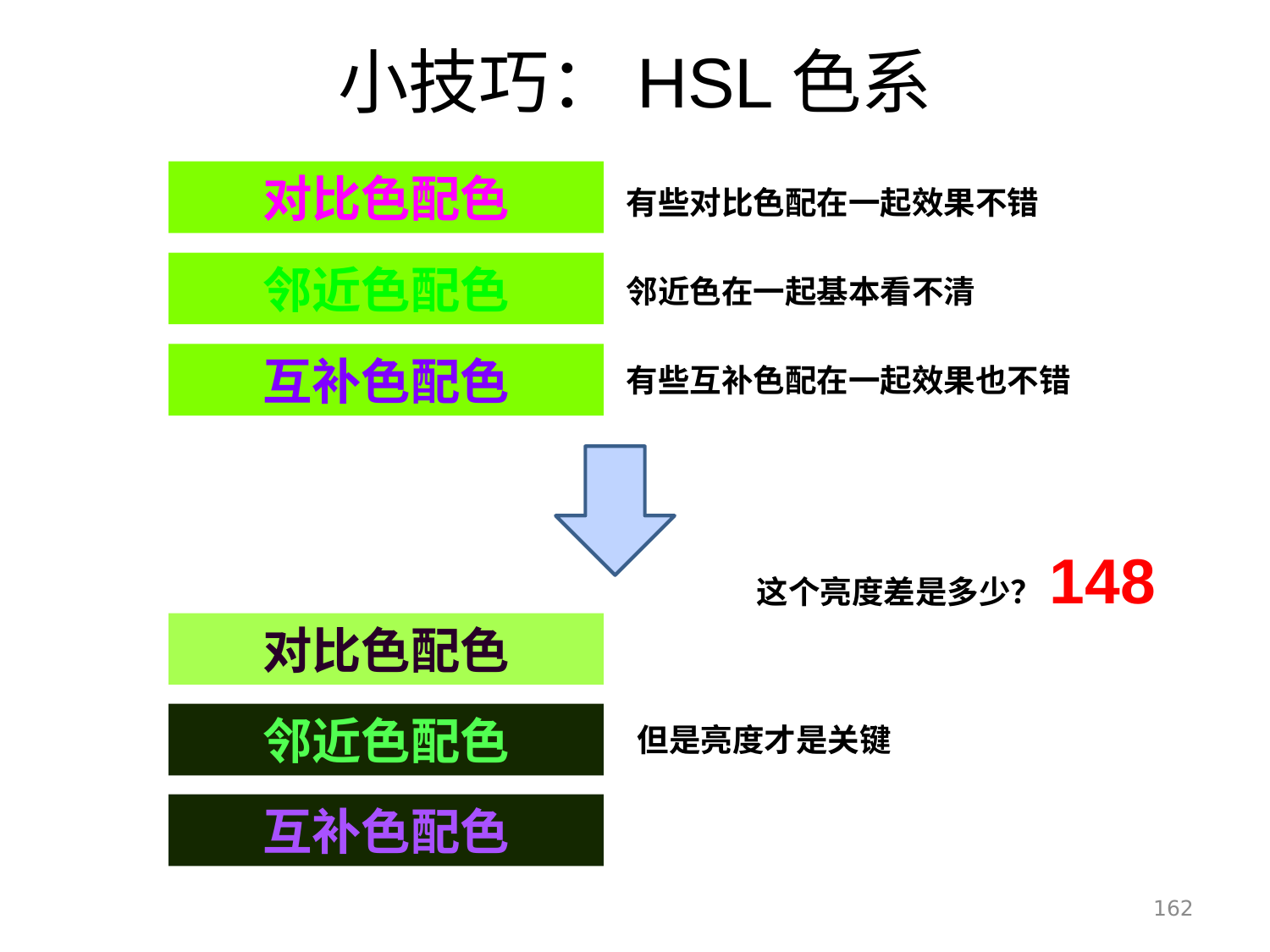

小技巧：HSL色系
对比色配色
有些对比色配在一起效果不错
邻近色配色
邻近色在一起基本看不清
互补色配色
有些互补色配在一起效果也不错

这个亮度差是多少？148
对比色配色
邻近色配色
但是亮度才是关键
互补色配色
162